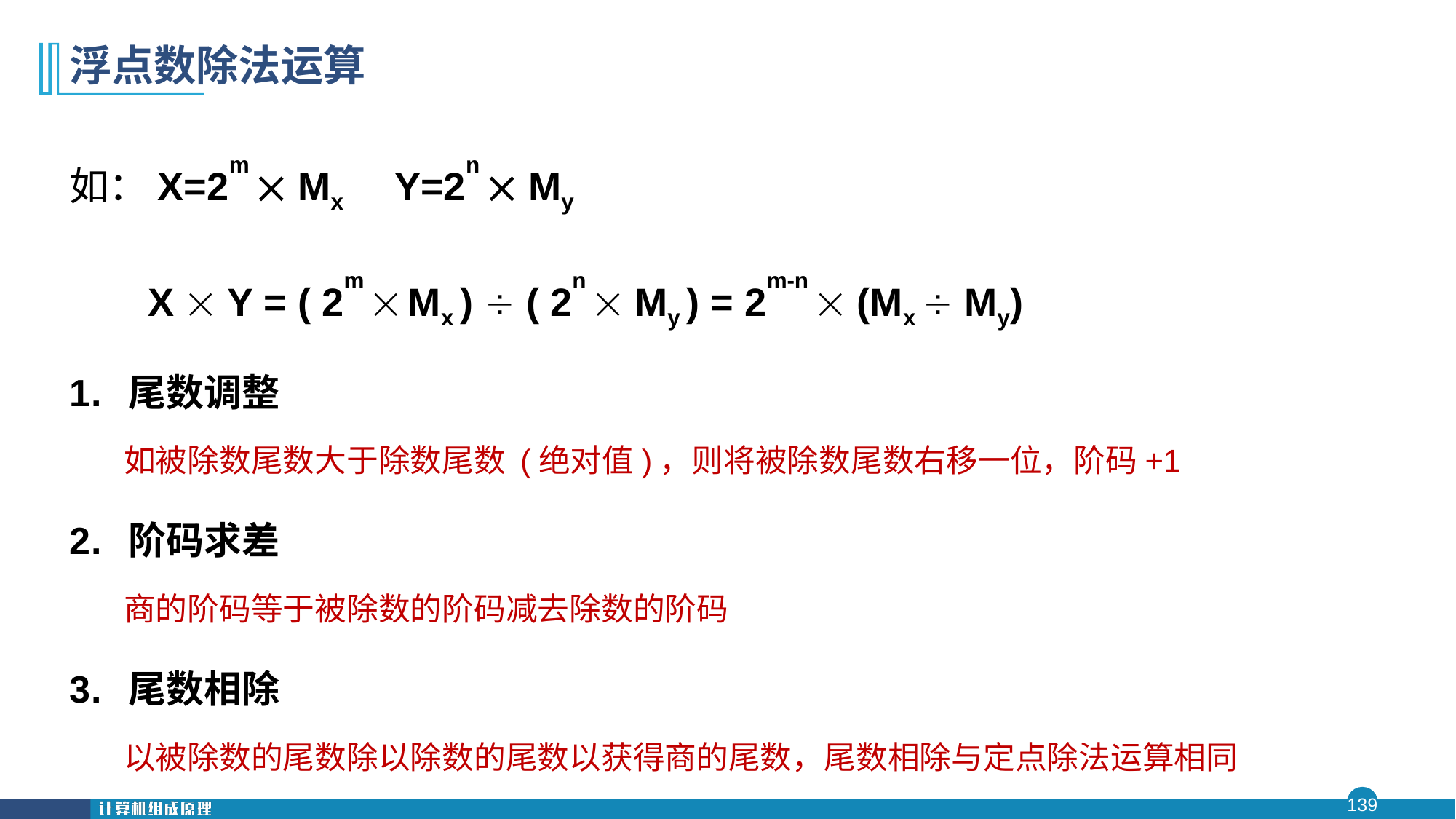

# 浮点数除法运算
如：X=2m × Mx        Y=2n × My
        X × Y = ( 2m × Mx ) ÷ ( 2n × My ) = 2m-n × (Mx ÷ My)
尾数调整
如被除数尾数大于除数尾数 (绝对值)，则将被除数尾数右移一位，阶码+1
阶码求差
商的阶码等于被除数的阶码减去除数的阶码
尾数相除
以被除数的尾数除以除数的尾数以获得商的尾数，尾数相除与定点除法运算相同